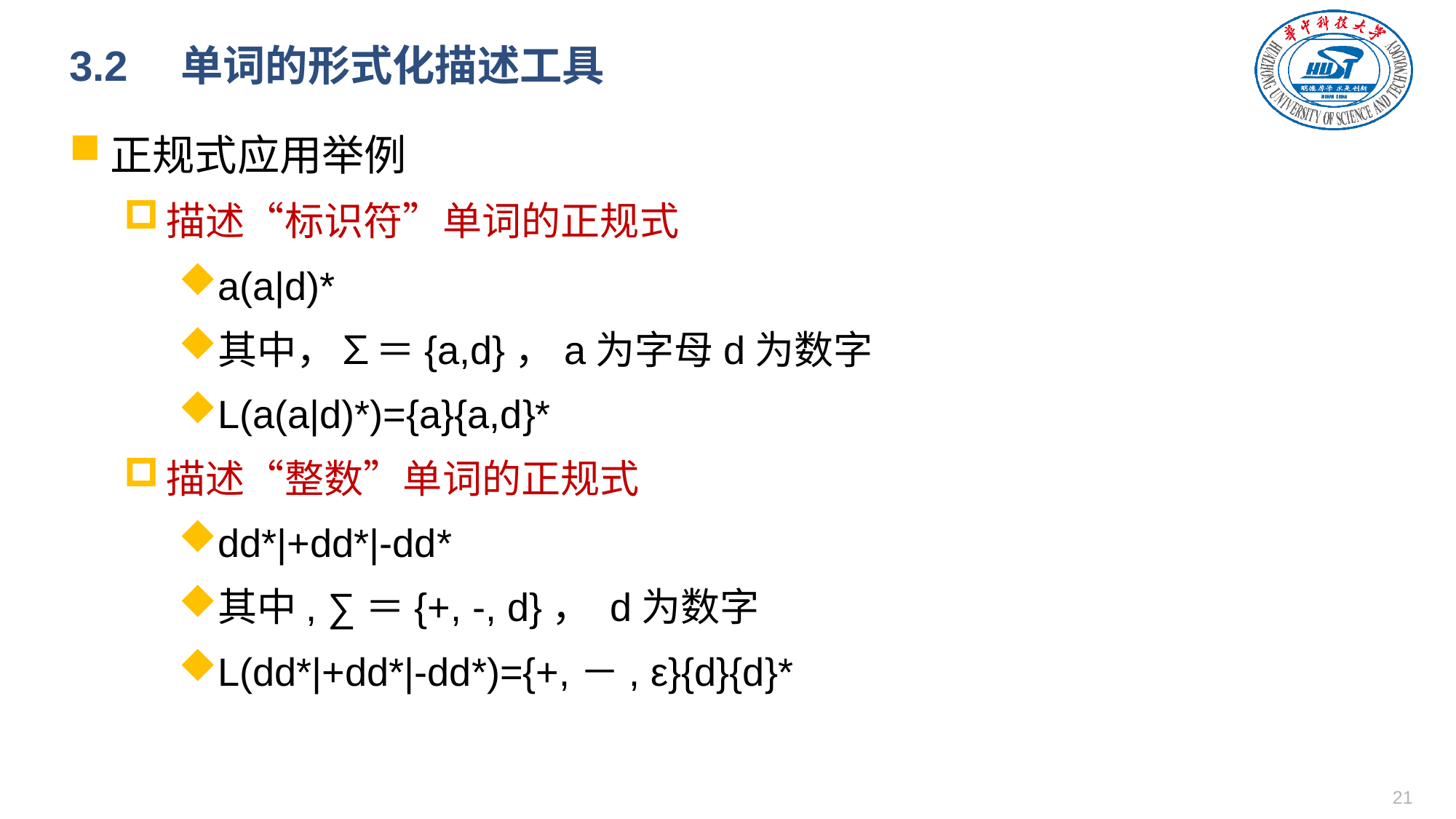

# 3.2　单词的形式化描述工具
正规式应用举例
描述“标识符”单词的正规式
a(a|d)*
其中，∑＝{a,d}，a为字母d为数字
L(a(a|d)*)={a}{a,d}*
描述“整数”单词的正规式
dd*|+dd*|-dd*
其中, ∑＝{+, -, d}， d为数字
L(dd*|+dd*|-dd*)={+,－, ε}{d}{d}*

21